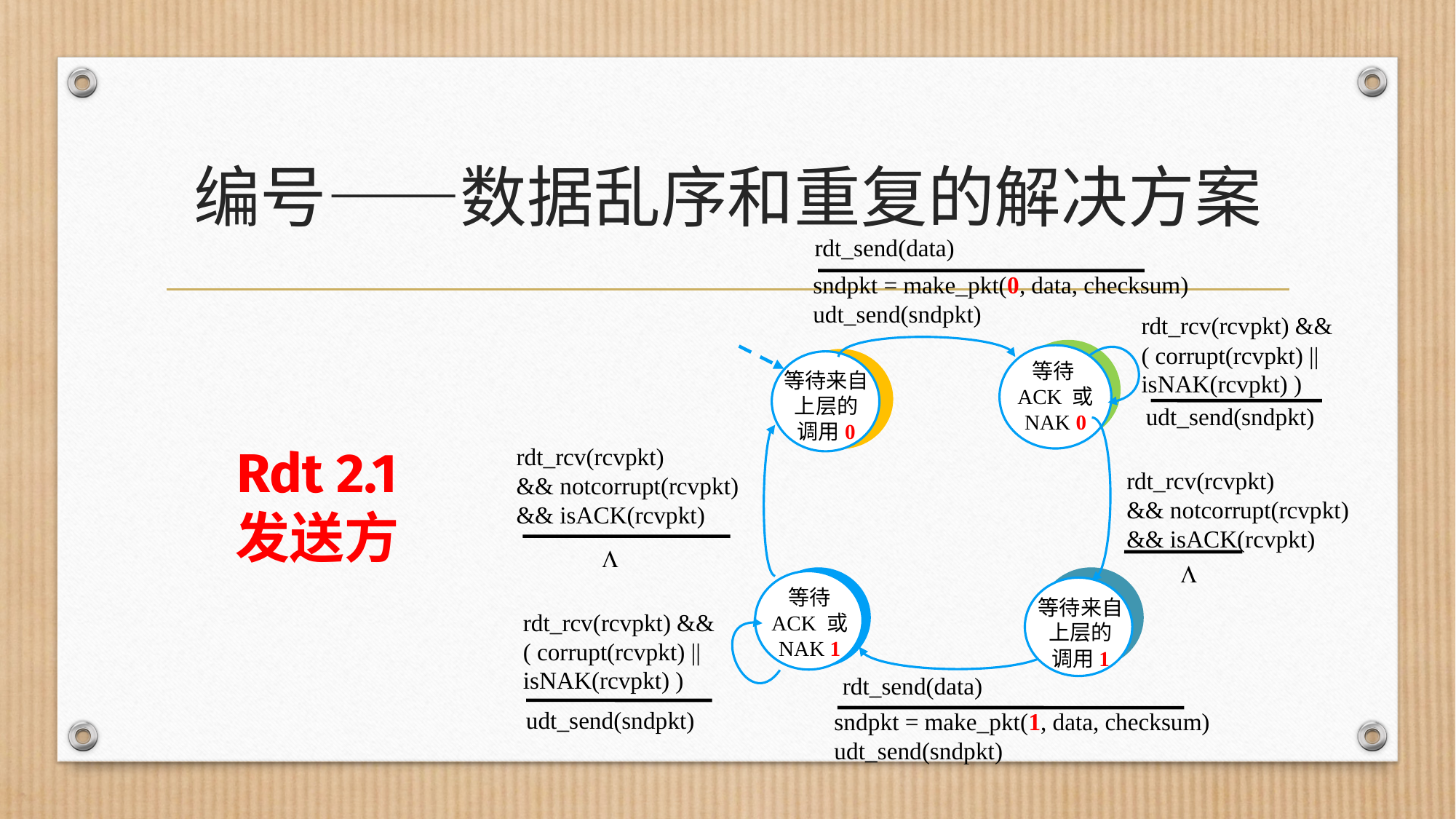

# 编号——数据乱序和重复的解决方案
rdt_send(data)
sndpkt = make_pkt(0, data, checksum)
udt_send(sndpkt)

rdt_rcv(rcvpkt) &&
( corrupt(rcvpkt) ||
isNAK(rcvpkt) )
udt_send(sndpkt)

等待
ACK 或 NAK 0

等待来自
上层的
调用0
Rdt 2.1
发送方
rdt_rcv(rcvpkt)
&& notcorrupt(rcvpkt)
&& isACK(rcvpkt)

Λ
rdt_rcv(rcvpkt)
&& notcorrupt(rcvpkt)
&& isACK(rcvpkt)

Λ

等待
ACK 或 NAK 1

等待来自
上层的
调用1
rdt_rcv(rcvpkt) &&
( corrupt(rcvpkt) ||
isNAK(rcvpkt) )
udt_send(sndpkt)

rdt_send(data)
sndpkt = make_pkt(1, data, checksum)
udt_send(sndpkt)